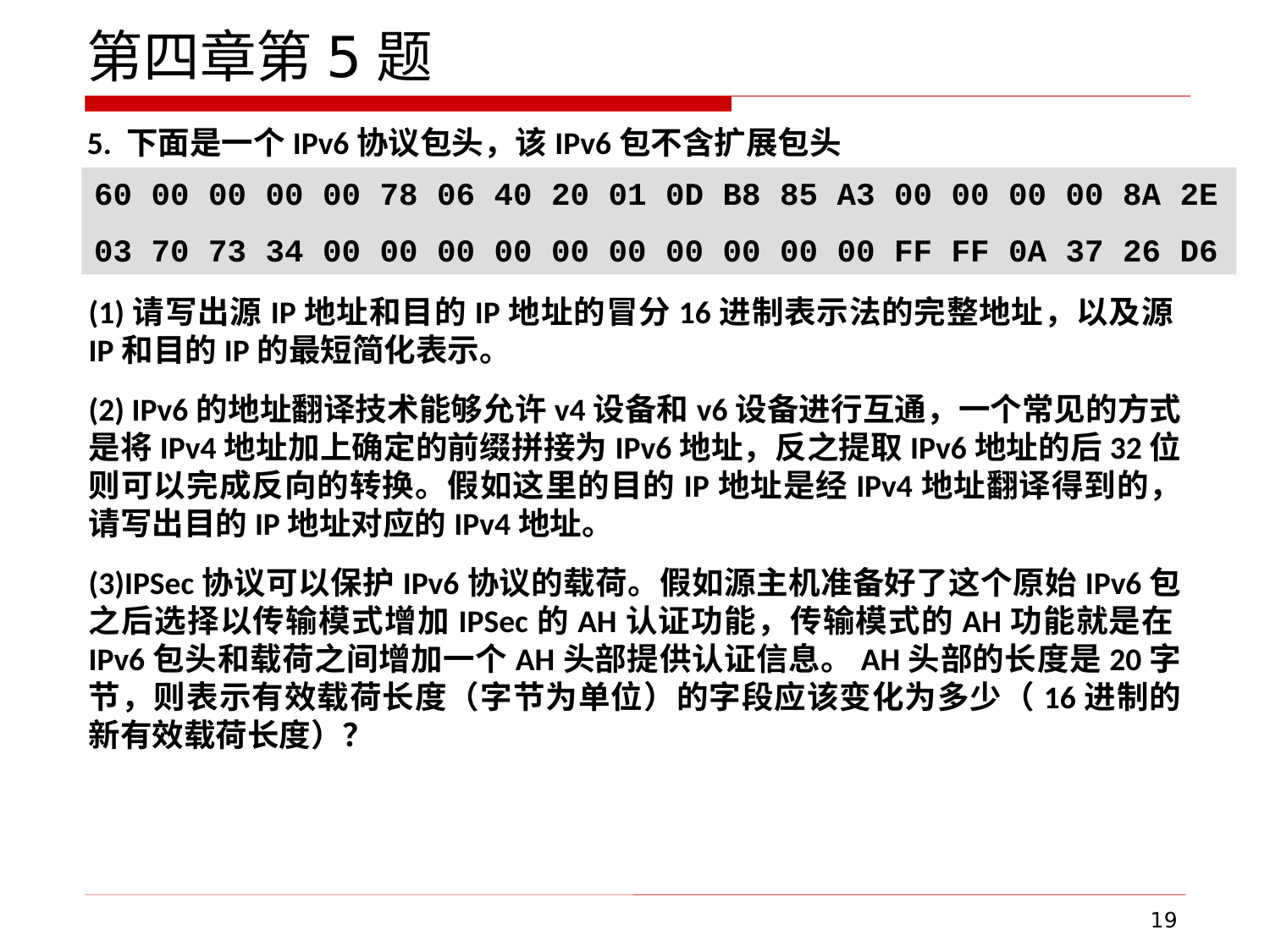

第四章第5题
5. 下面是一个IPv6协议包头，该IPv6包不含扩展包头
60 00 00 00 00 78 06 40 20 01 0D B8 85 A3 00 00 00 00 8A 2E
03 70 73 34 00 00 00 00 00 00 00 00 00 00 FF FF 0A 37 26 D6
(1)请写出源IP地址和目的IP地址的冒分16进制表示法的完整地址，以及源IP和目的IP的最短简化表示。
(2) IPv6的地址翻译技术能够允许v4设备和v6设备进行互通，一个常见的方式是将IPv4地址加上确定的前缀拼接为IPv6地址，反之提取IPv6地址的后32位则可以完成反向的转换。假如这里的目的IP地址是经IPv4地址翻译得到的，请写出目的IP地址对应的IPv4地址。
(3)IPSec协议可以保护IPv6协议的载荷。假如源主机准备好了这个原始IPv6包之后选择以传输模式增加IPSec的AH认证功能，传输模式的AH功能就是在IPv6包头和载荷之间增加一个AH头部提供认证信息。AH头部的长度是20字节，则表示有效载荷长度（字节为单位）的字段应该变化为多少（16进制的新有效载荷长度）？
19